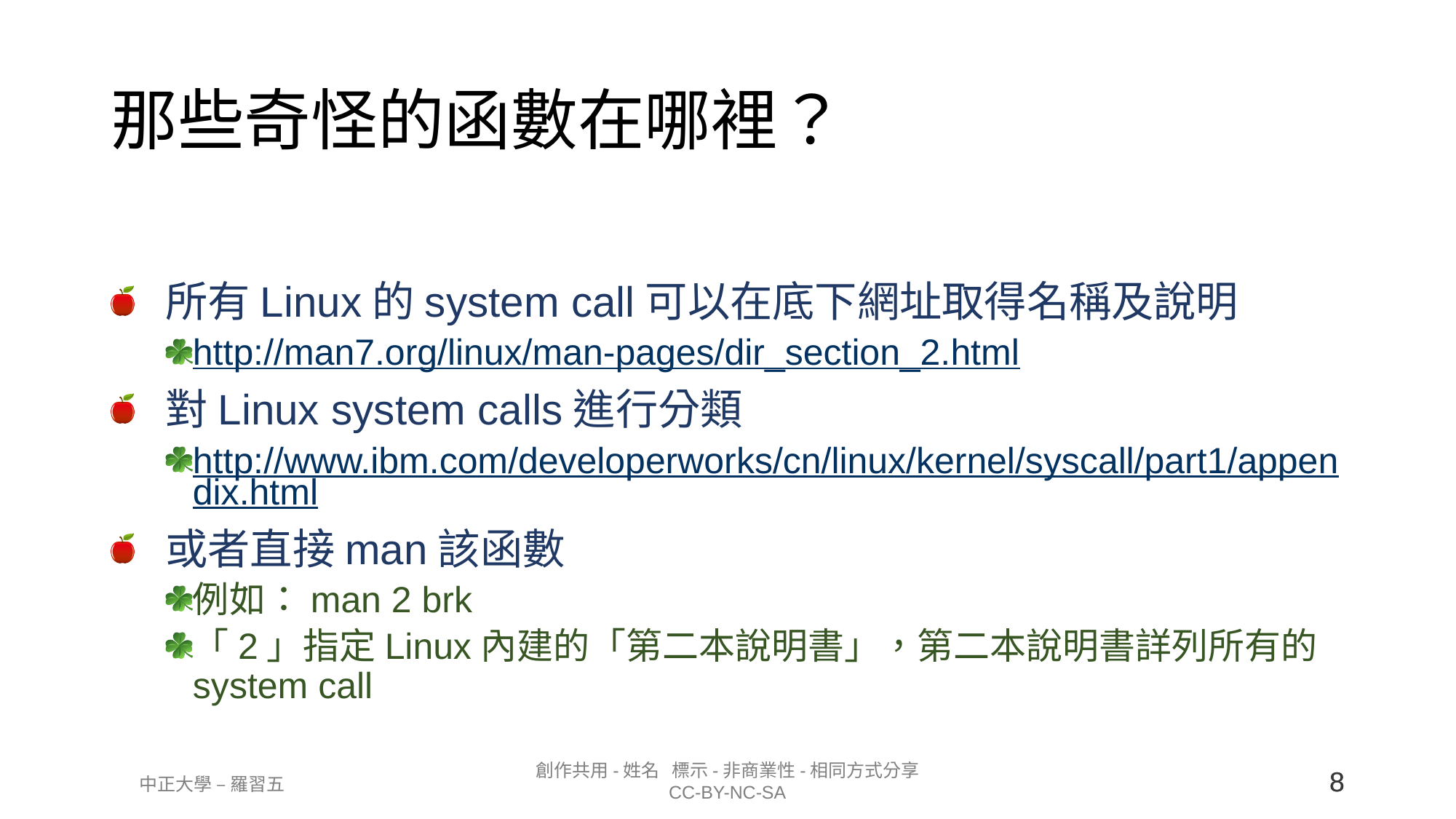

# 那些奇怪的函數在哪裡？
所有Linux的system call可以在底下網址取得名稱及說明
http://man7.org/linux/man-pages/dir_section_2.html
對Linux system calls進行分類
http://www.ibm.com/developerworks/cn/linux/kernel/syscall/part1/appendix.html
或者直接man該函數
例如：man 2 brk
「2」指定Linux內建的「第二本說明書」，第二本說明書詳列所有的system call